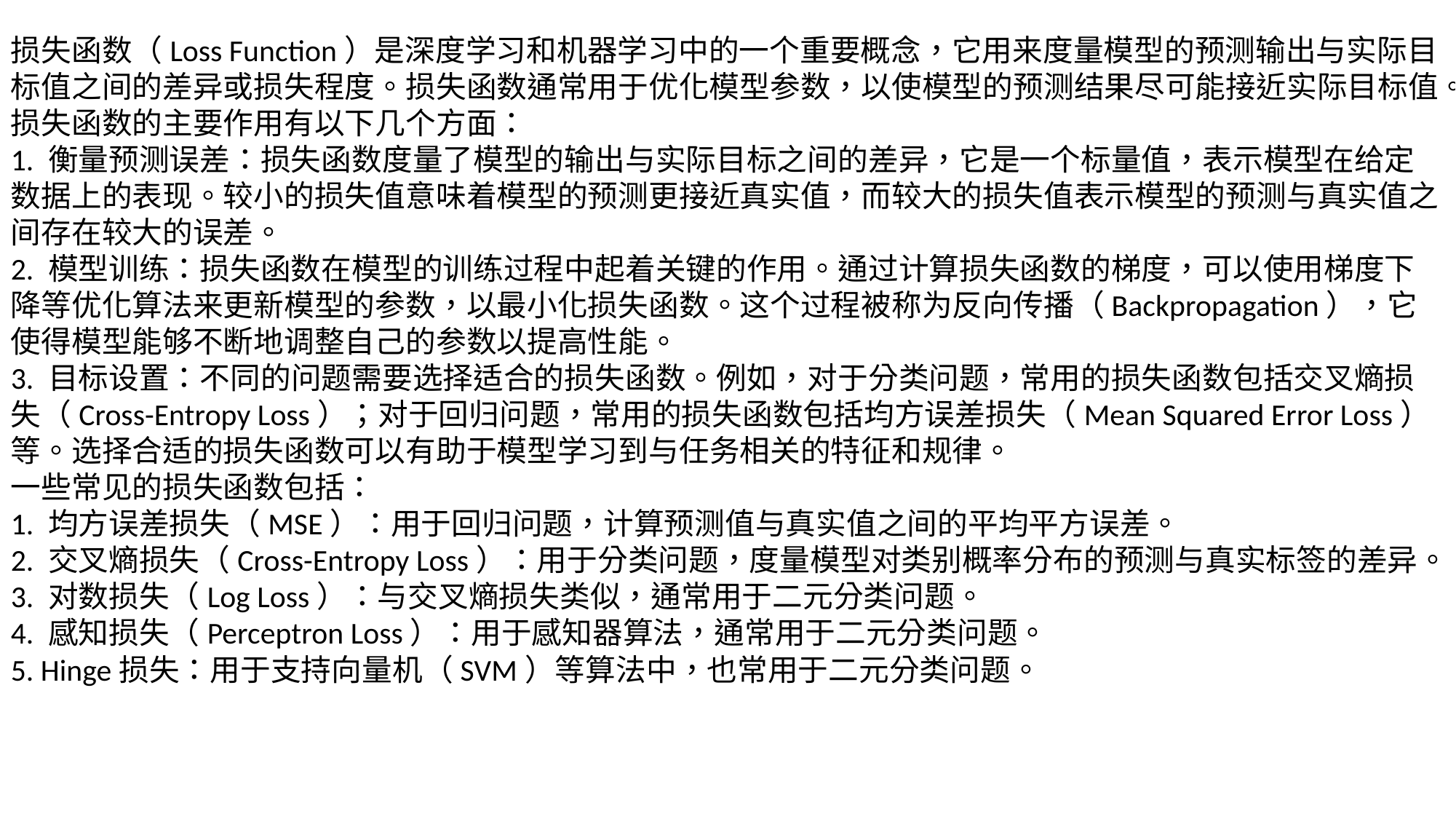

损失函数（Loss Function）是深度学习和机器学习中的一个重要概念，它用来度量模型的预测输出与实际目标值之间的差异或损失程度。损失函数通常用于优化模型参数，以使模型的预测结果尽可能接近实际目标值。
损失函数的主要作用有以下几个方面：
1. 衡量预测误差：损失函数度量了模型的输出与实际目标之间的差异，它是一个标量值，表示模型在给定数据上的表现。较小的损失值意味着模型的预测更接近真实值，而较大的损失值表示模型的预测与真实值之间存在较大的误差。
2. 模型训练：损失函数在模型的训练过程中起着关键的作用。通过计算损失函数的梯度，可以使用梯度下降等优化算法来更新模型的参数，以最小化损失函数。这个过程被称为反向传播（Backpropagation），它使得模型能够不断地调整自己的参数以提高性能。
3. 目标设置：不同的问题需要选择适合的损失函数。例如，对于分类问题，常用的损失函数包括交叉熵损失（Cross-Entropy Loss）；对于回归问题，常用的损失函数包括均方误差损失（Mean Squared Error Loss）等。选择合适的损失函数可以有助于模型学习到与任务相关的特征和规律。
一些常见的损失函数包括：
1. 均方误差损失（MSE）：用于回归问题，计算预测值与真实值之间的平均平方误差。
2. 交叉熵损失（Cross-Entropy Loss）：用于分类问题，度量模型对类别概率分布的预测与真实标签的差异。
3. 对数损失（Log Loss）：与交叉熵损失类似，通常用于二元分类问题。
4. 感知损失（Perceptron Loss）：用于感知器算法，通常用于二元分类问题。
5. Hinge损失：用于支持向量机（SVM）等算法中，也常用于二元分类问题。